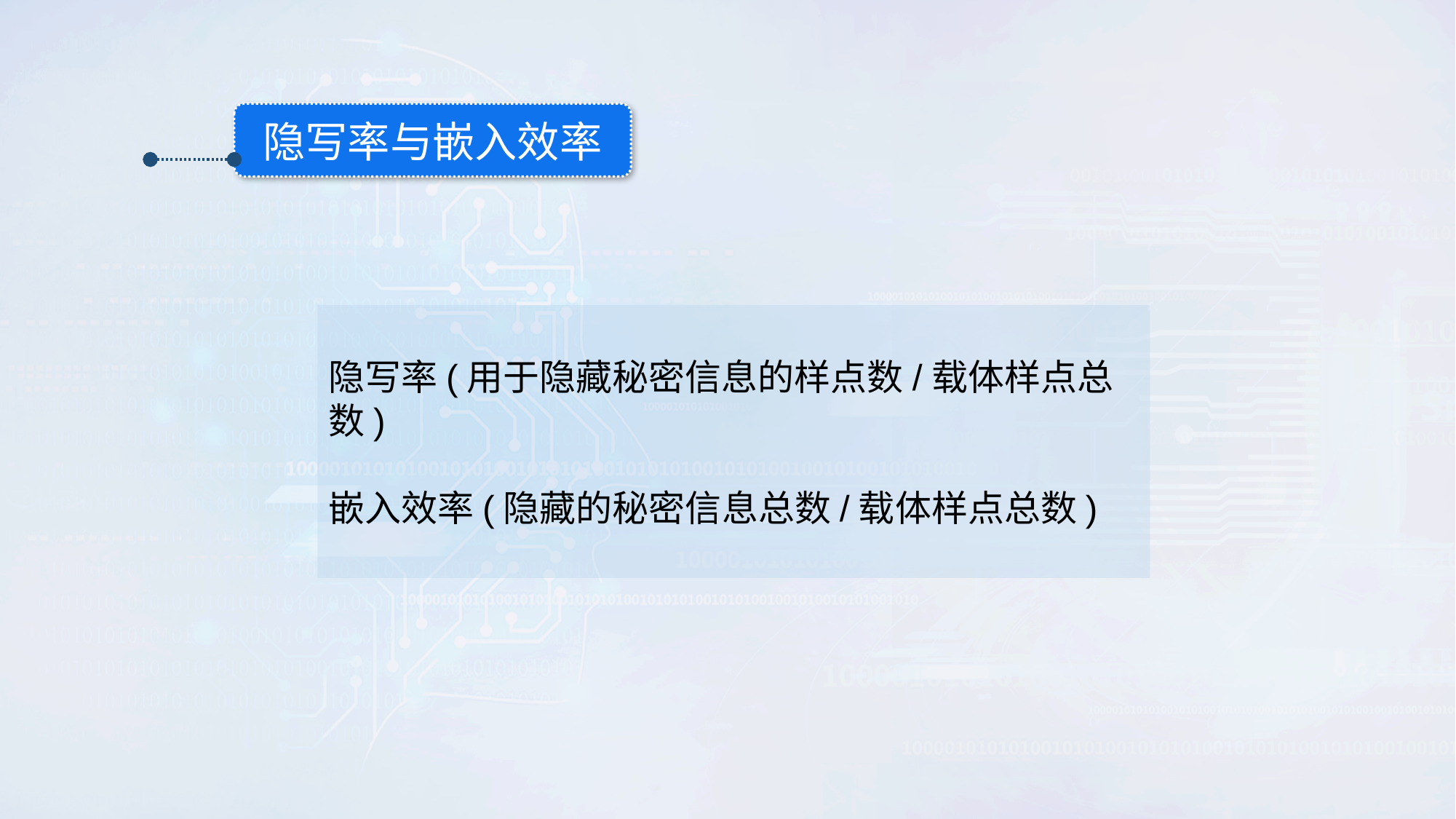

隐写率与嵌入效率

隐写率(用于隐藏秘密信息的样点数/载体样点总数)

嵌入效率(隐藏的秘密信息总数/载体样点总数)